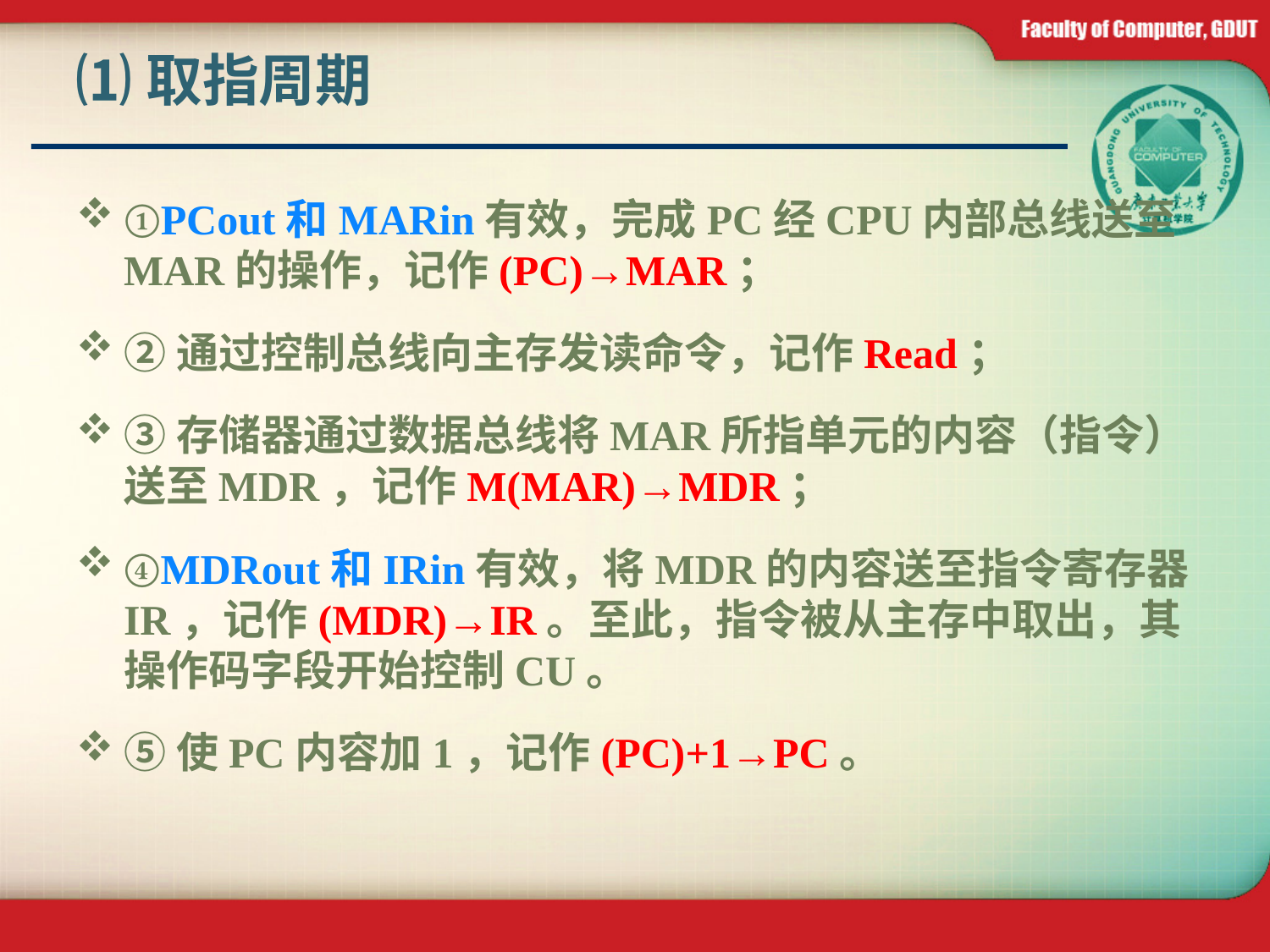

# ⑴取指周期
①PCout和MARin有效，完成PC经CPU内部总线送至MAR的操作，记作(PC)→MAR；
②通过控制总线向主存发读命令，记作Read；
③存储器通过数据总线将MAR所指单元的内容（指令）送至MDR，记作M(MAR)→MDR；
④MDRout和IRin有效，将MDR的内容送至指令寄存器IR，记作(MDR)→IR。至此，指令被从主存中取出，其操作码字段开始控制CU。
⑤使PC内容加1，记作(PC)+1→PC。